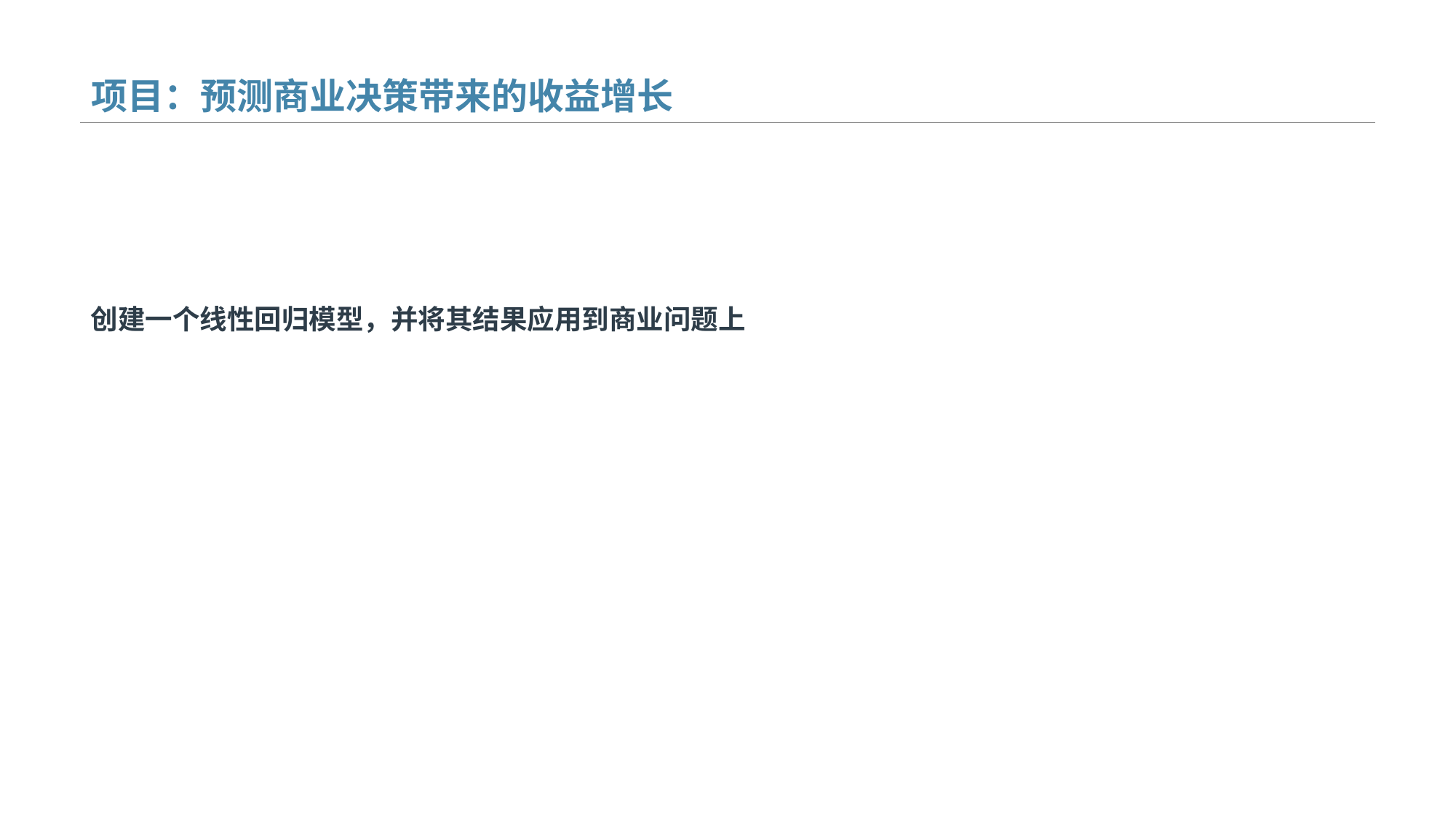

# 项目：预测商业决策带来的收益增长
创建一个线性回归模型，并将其结果应用到商业问题上